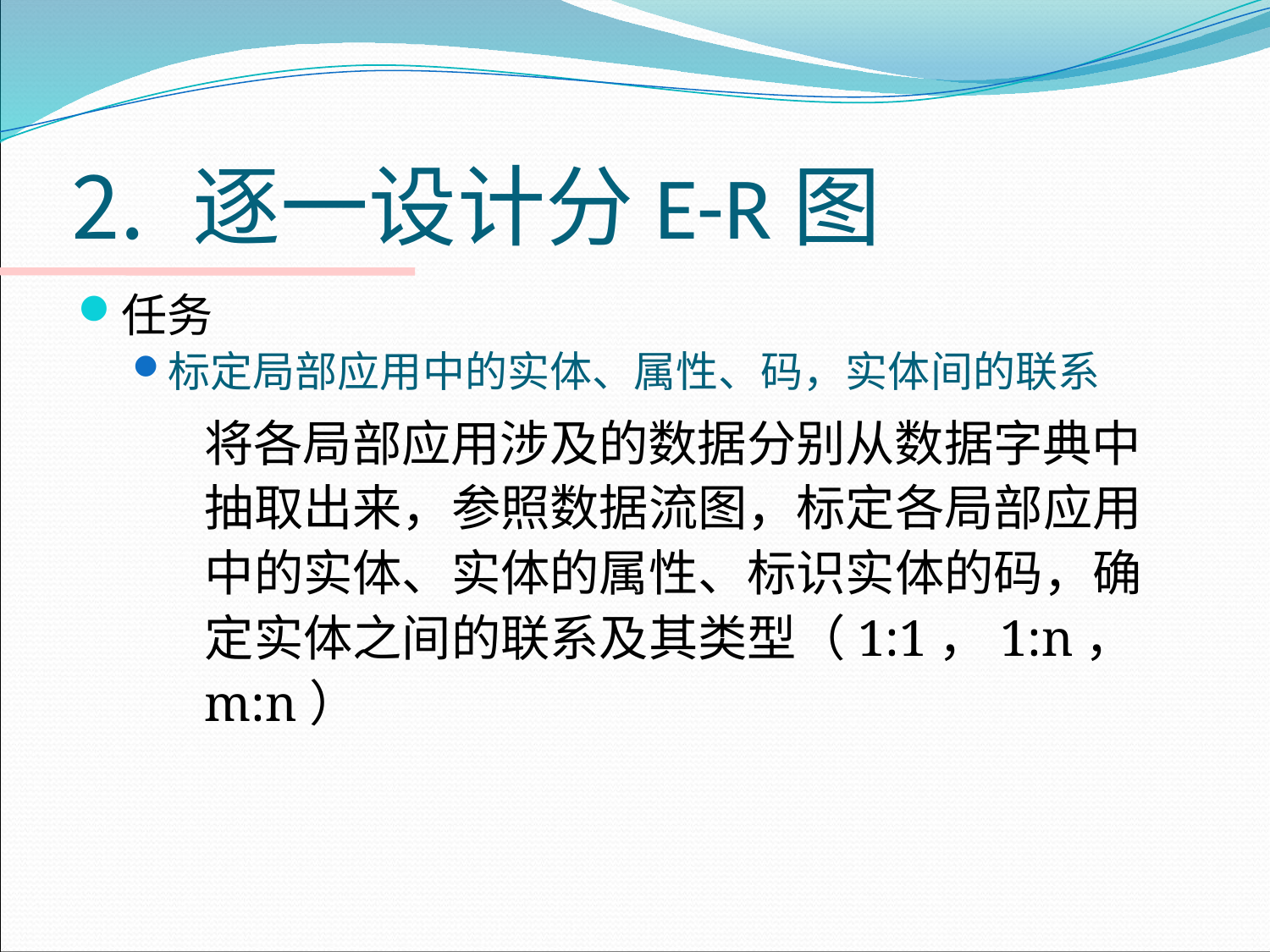

# ⒉ 逐一设计分E-R图
任务
标定局部应用中的实体、属性、码，实体间的联系
  将各局部应用涉及的数据分别从数据字典中抽取出来，参照数据流图，标定各局部应用中的实体、实体的属性、标识实体的码，确定实体之间的联系及其类型（1:1，1:n，m:n）

716